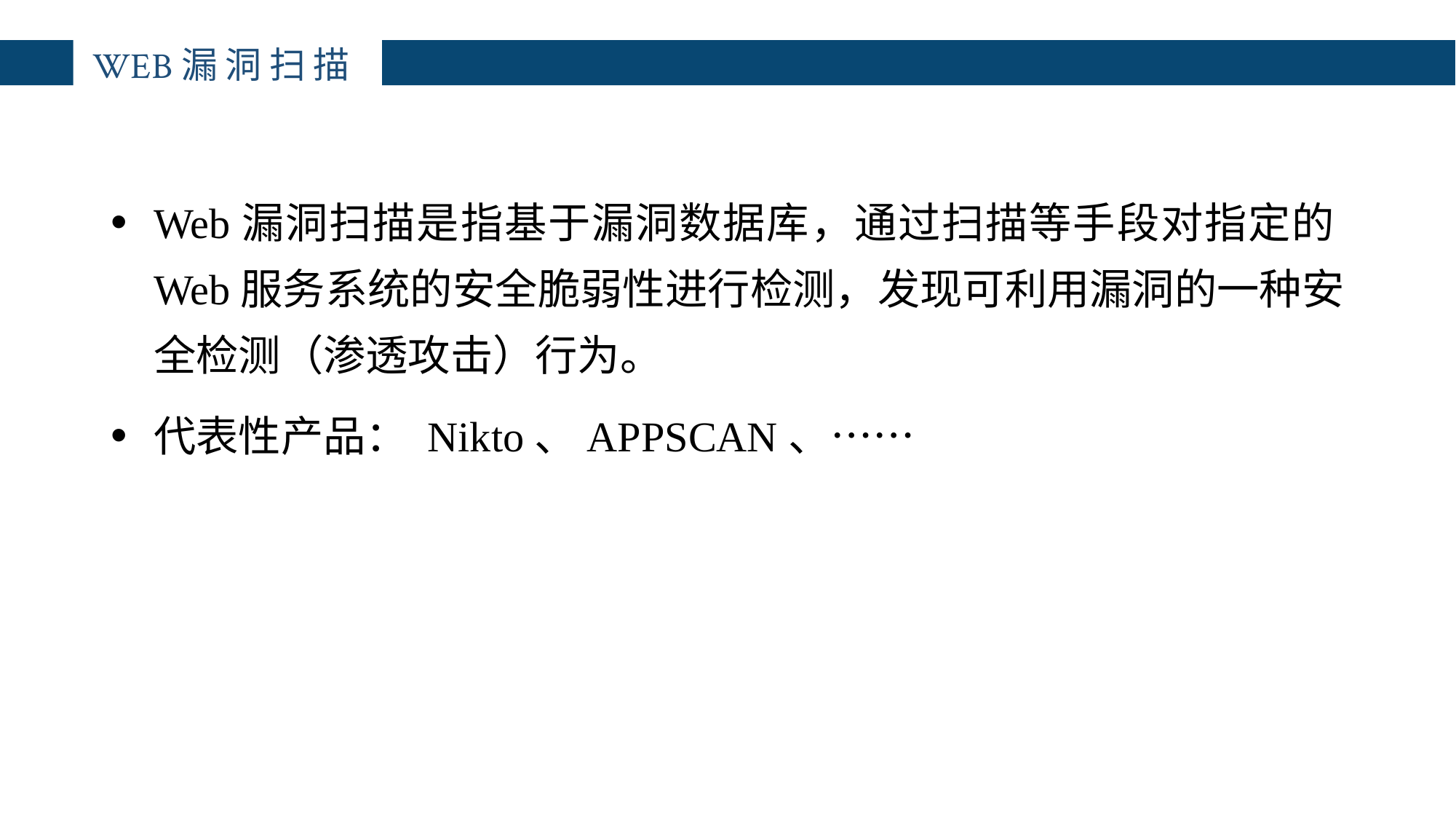

# WEB漏洞扫描

Web漏洞扫描是指基于漏洞数据库，通过扫描等手段对指定的Web服务系统的安全脆弱性进行检测，发现可利用漏洞的一种安全检测（渗透攻击）行为。
代表性产品： Nikto、APPSCAN、……